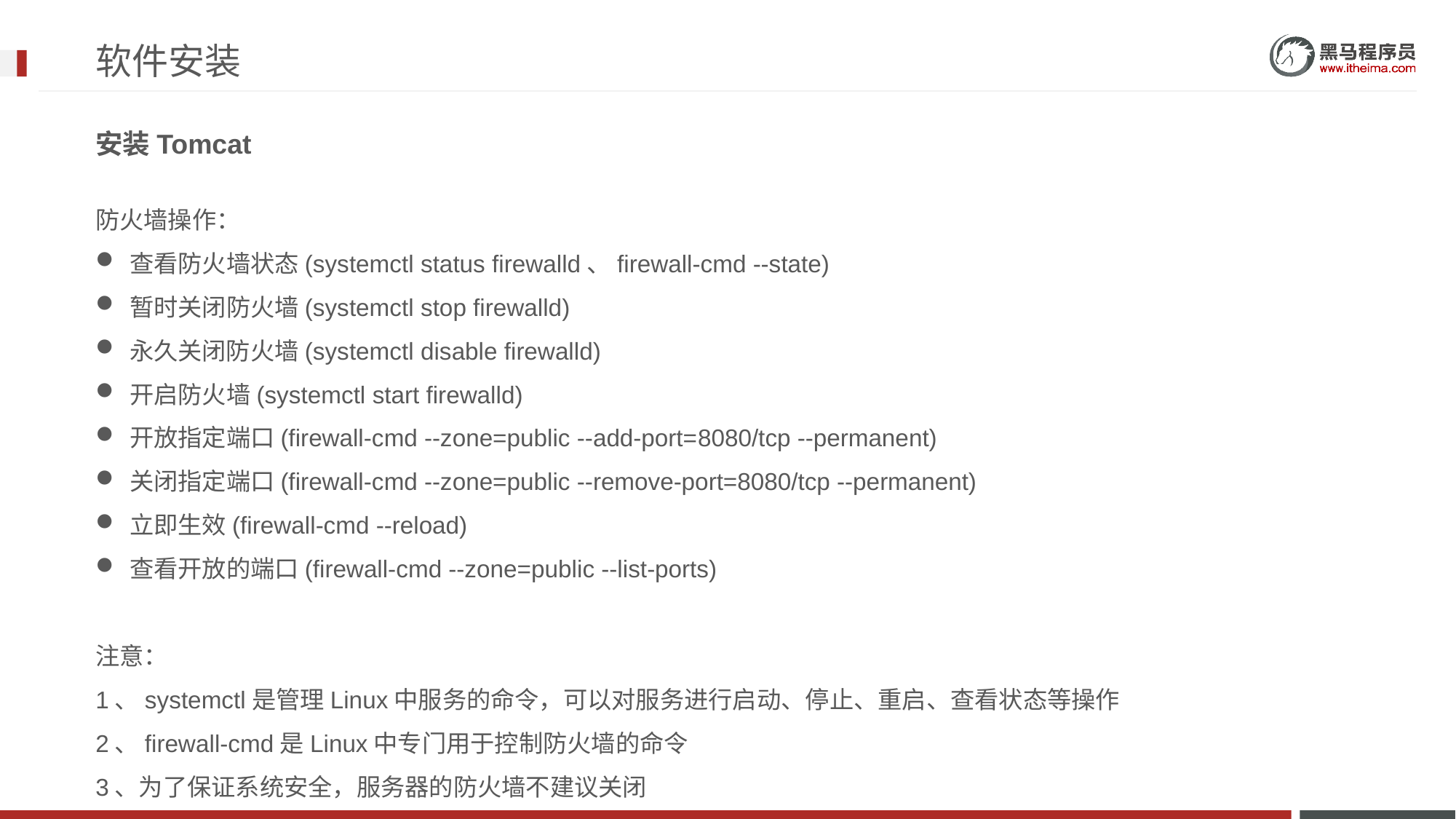

# 软件安装
安装Tomcat
防火墙操作：
查看防火墙状态(systemctl status firewalld、firewall-cmd --state)
暂时关闭防火墙(systemctl stop firewalld)
永久关闭防火墙(systemctl disable firewalld)
开启防火墙(systemctl start firewalld)
开放指定端口(firewall-cmd --zone=public --add-port=8080/tcp --permanent)
关闭指定端口(firewall-cmd --zone=public --remove-port=8080/tcp --permanent)
立即生效(firewall-cmd --reload)
查看开放的端口(firewall-cmd --zone=public --list-ports)

注意：
1、systemctl是管理Linux中服务的命令，可以对服务进行启动、停止、重启、查看状态等操作
2、firewall-cmd是Linux中专门用于控制防火墙的命令
3、为了保证系统安全，服务器的防火墙不建议关闭